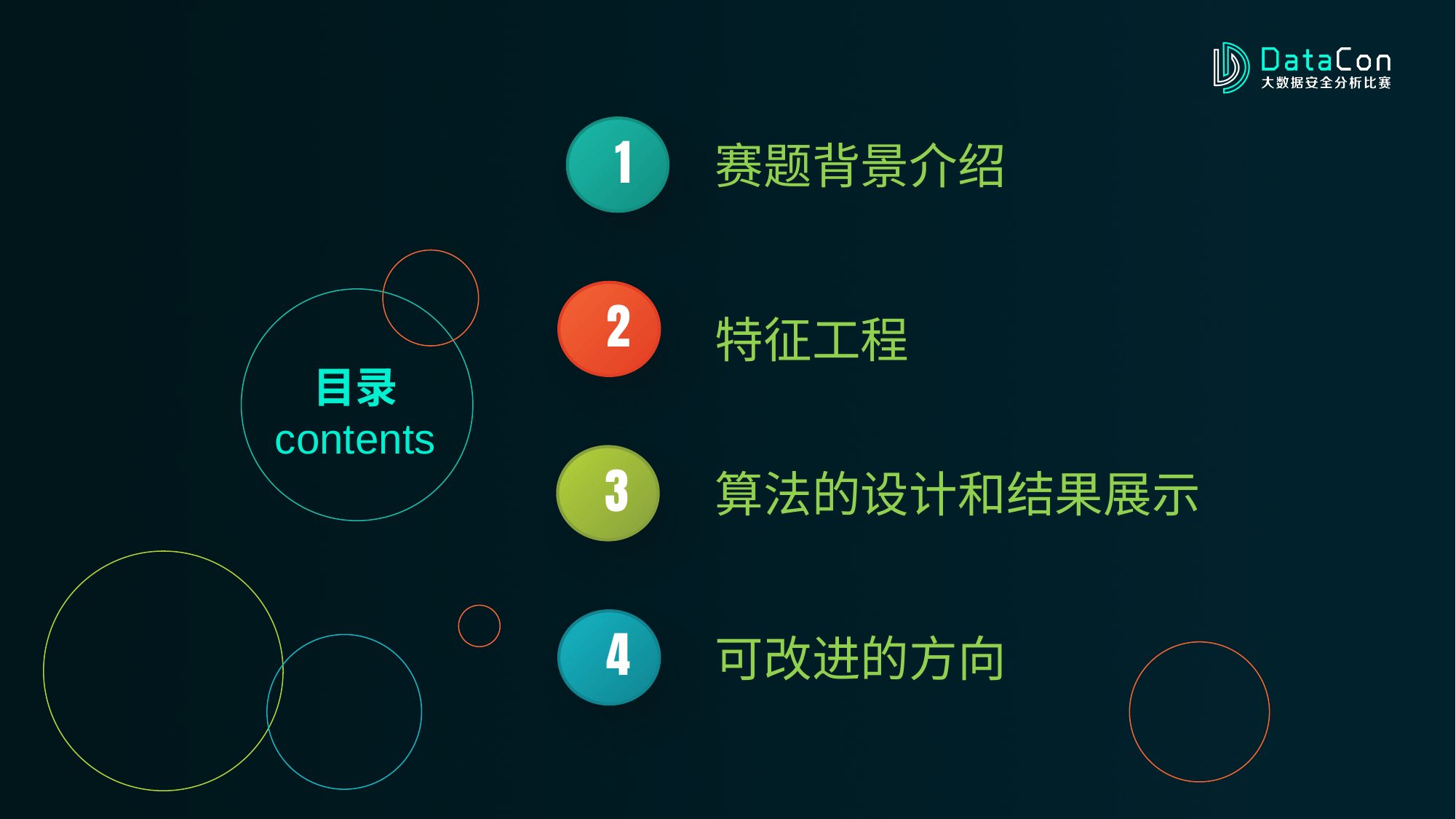

1
赛题背景介绍

2
特征工程
目录
contents

3
算法的设计和结果展示

4
可改进的方向